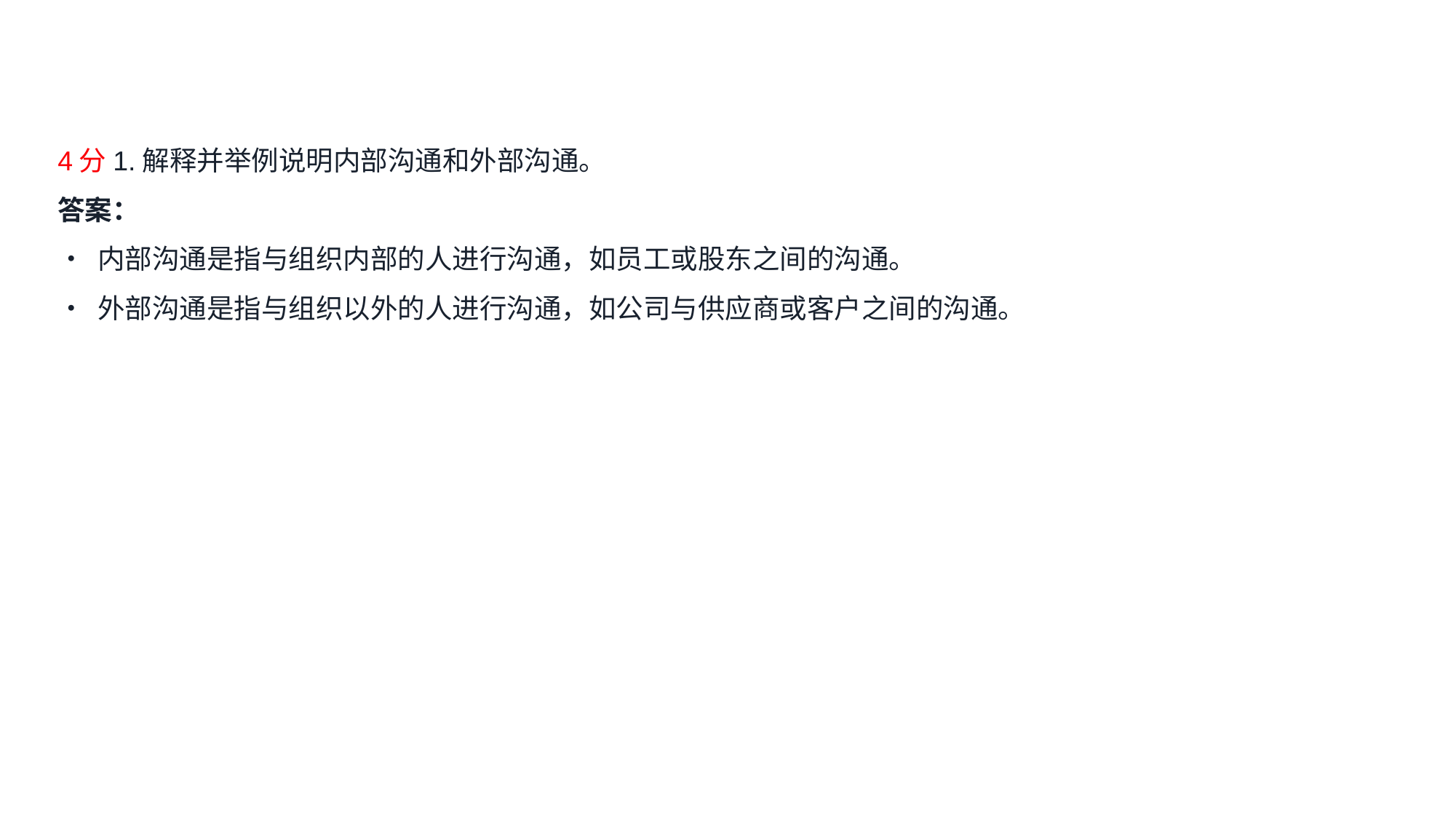

4分1.解释并举例说明内部沟通和外部沟通。
答案：
• 内部沟通是指与组织内部的人进行沟通，如员工或股东之间的沟通。
• 外部沟通是指与组织以外的人进行沟通，如公司与供应商或客户之间的沟通。